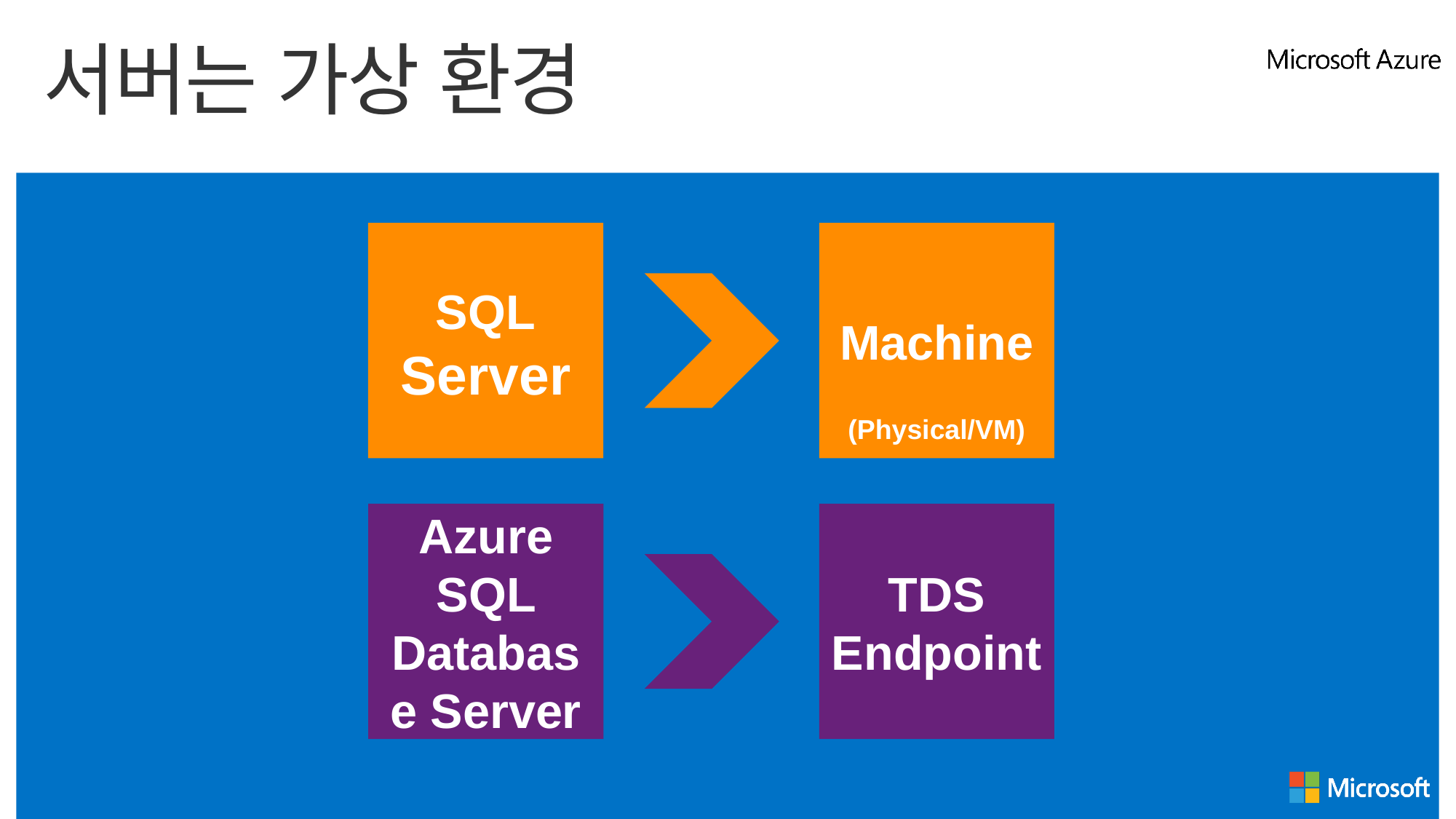

# 서버는 가상 환경
SQL Server
Machine

Azure
SQL Database Server
TDS Endpoint

(Physical/VM)